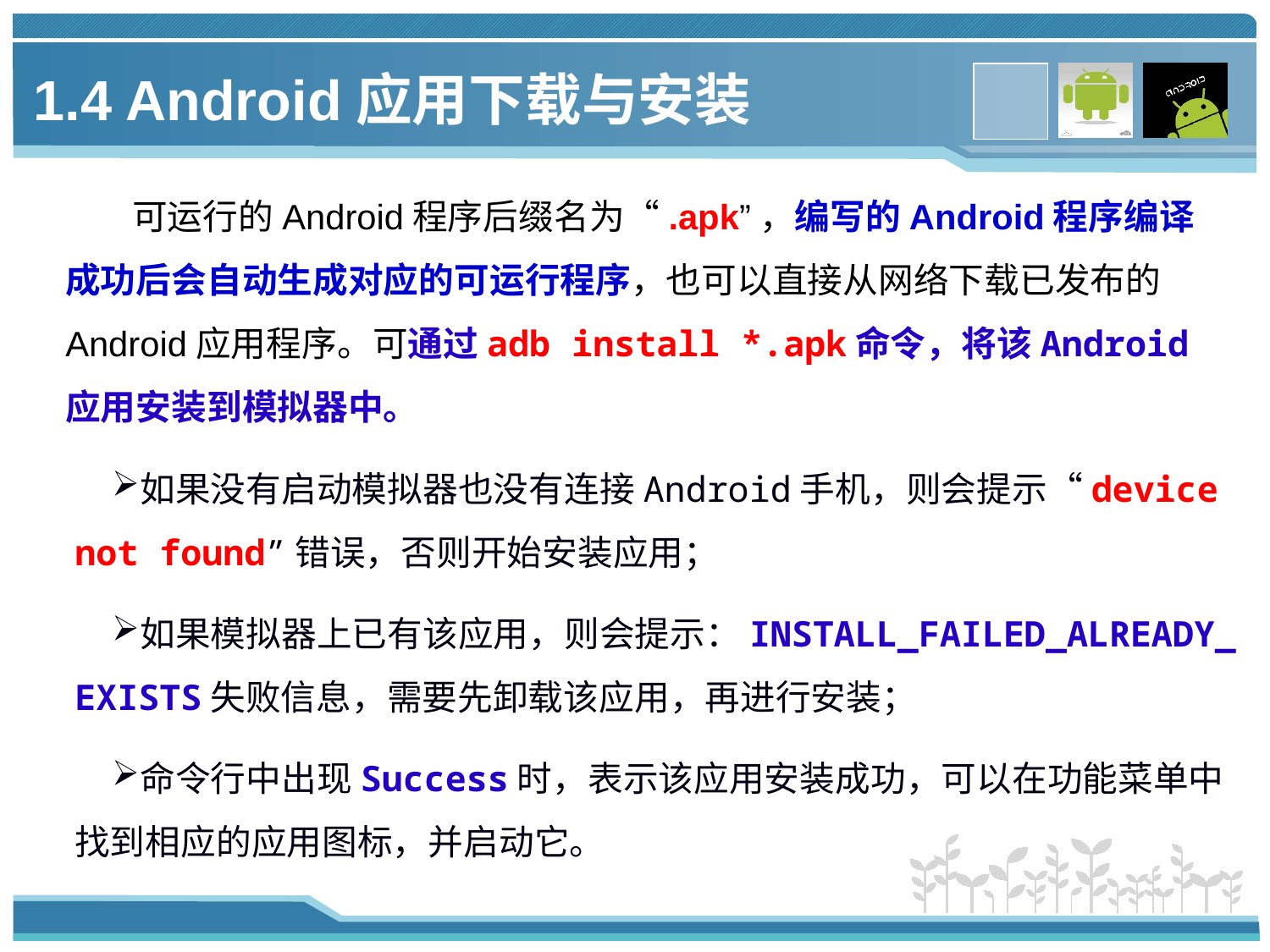

# 1.4 Android应用下载与安装
   可运行的Android程序后缀名为“.apk”，编写的Android程序编译成功后会自动生成对应的可运行程序，也可以直接从网络下载已发布的Android应用程序。可通过adb install *.apk命令，将该Android 应用安装到模拟器中。

如果没有启动模拟器也没有连接Android手机，则会提示“device not found”错误，否则开始安装应用；
如果模拟器上已有该应用，则会提示：INSTALL_FAILED_ALREADY_ EXISTS失败信息，需要先卸载该应用，再进行安装；
命令行中出现Success时，表示该应用安装成功，可以在功能菜单中找到相应的应用图标，并启动它。